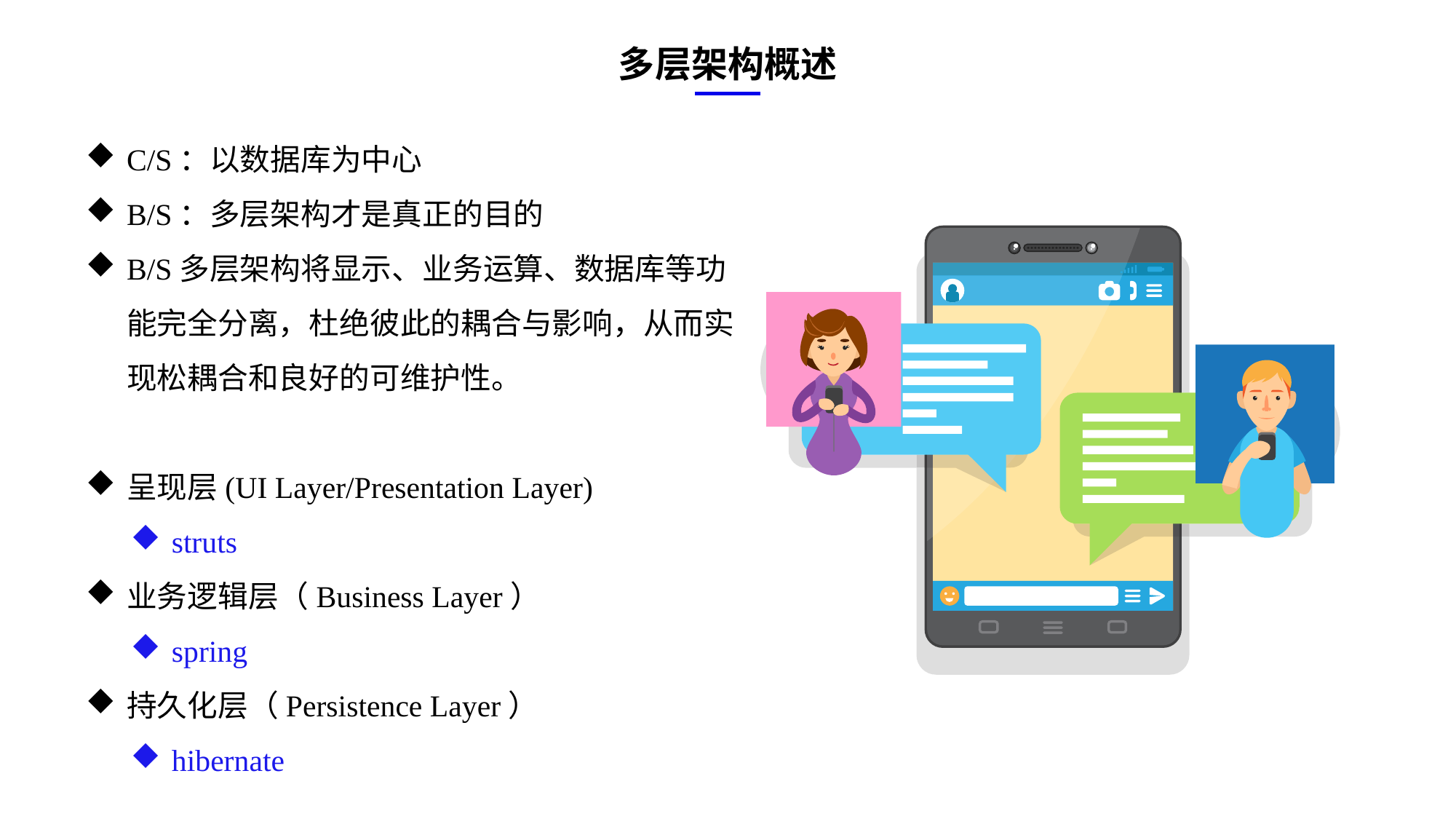

多层架构概述
C/S：以数据库为中心
B/S：多层架构才是真正的目的
B/S多层架构将显示、业务运算、数据库等功能完全分离，杜绝彼此的耦合与影响，从而实现松耦合和良好的可维护性。

呈现层(UI Layer/Presentation Layer)
struts
业务逻辑层（Business Layer）
spring
持久化层（Persistence Layer）
hibernate
e7d195523061f1c0ae0eb3eed39d2bcef4622b2499a05fe6567B54A876BEB457BD1EB8EBE9915191D1FA2E860D28D251AB291D9CBBDD28D4BD16020FD75D8281481517FC21E86E4C931520AFA1087E92E357E3DB373CA326F6F926B1A67F681E99E875FFD293B2C32B3919AE4D43F9436862A7DD54F9346DF3662D8AB7319030EF75D53FF682DE13